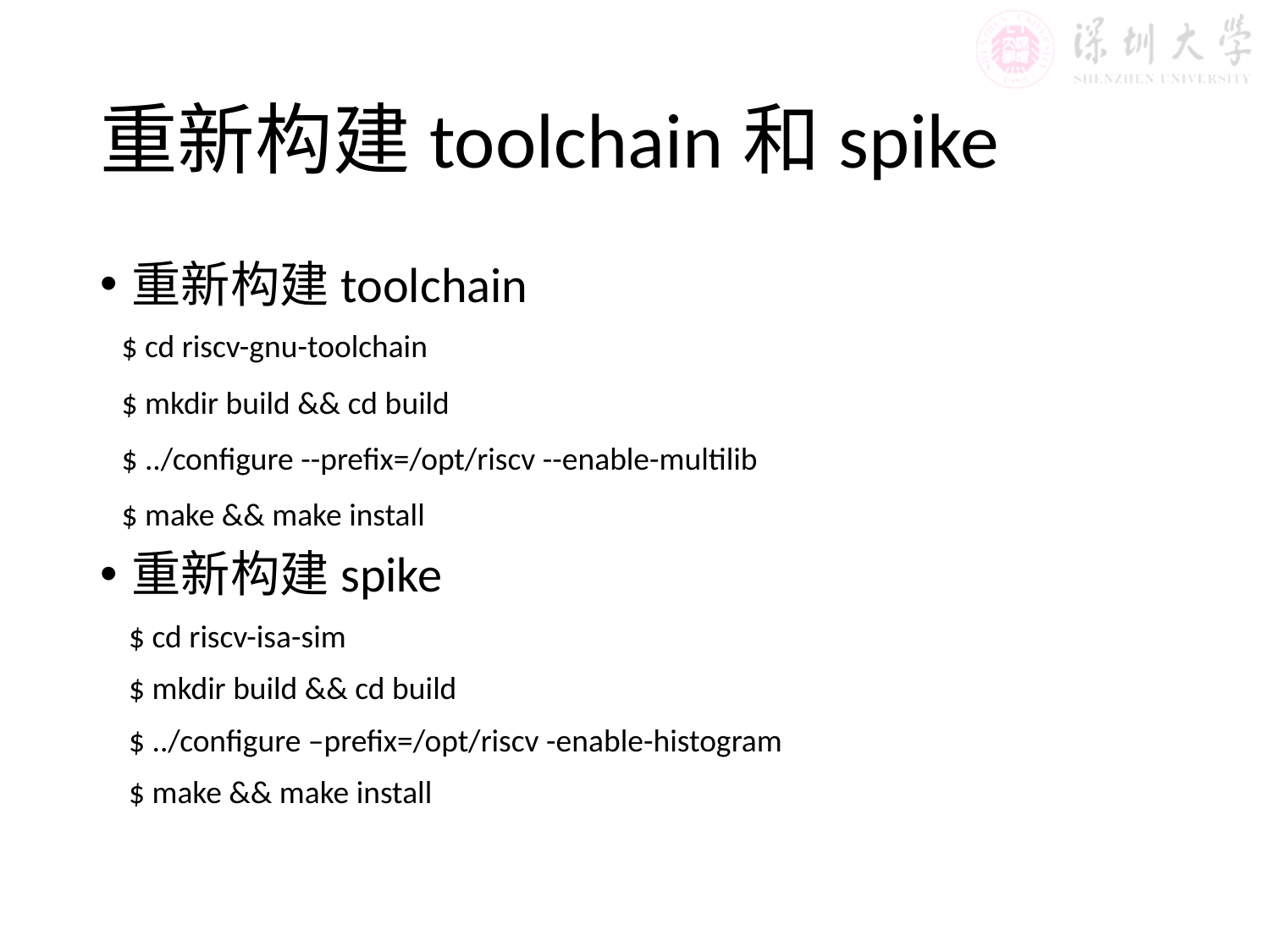

# 重新构建toolchain和spike
重新构建toolchain
   $ cd riscv-gnu-toolchain
   $ mkdir build && cd build
   $ ../configure --prefix=/opt/riscv --enable-multilib
   $ make && make install
重新构建spike
    $ cd riscv-isa-sim
    $ mkdir build && cd build
    $ ../configure –prefix=/opt/riscv -enable-histogram
    $ make && make install